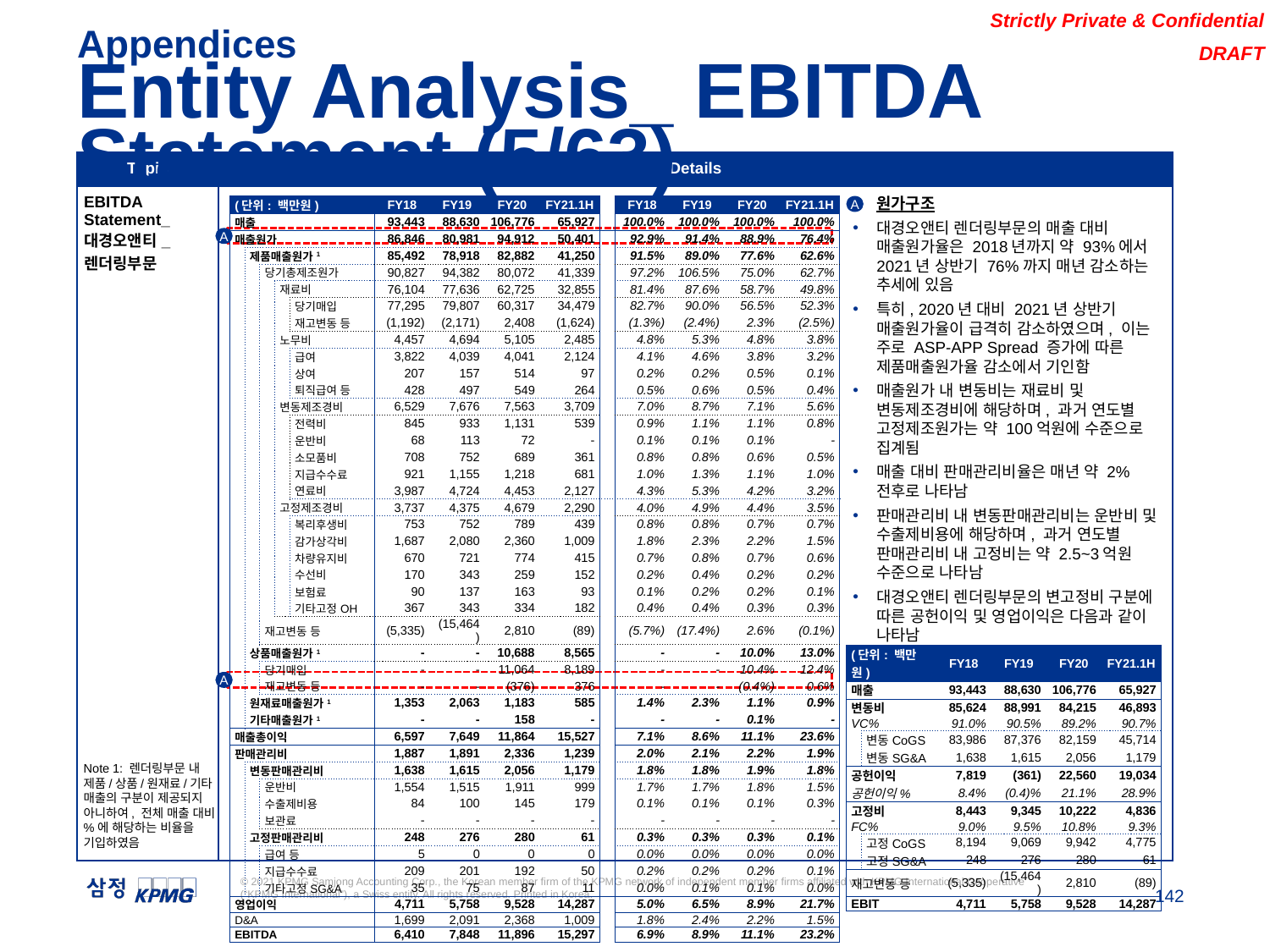

Appendices
Entity Analysis_ EBITDA Statement (5/63)
| Topic | Details |
| --- | --- |
| EBITDA Statement\_ 대경오앤티\_ 렌더링부문 |  |
원가구조
대경오앤티 렌더링부문의 매출 대비 매출원가율은 2018년까지 약 93%에서 2021년 상반기 76%까지 매년 감소하는 추세에 있음
특히, 2020년 대비 2021년 상반기 매출원가율이 급격히 감소하였으며, 이는 주로 ASP-APP Spread 증가에 따른 제품매출원가율 감소에서 기인함
매출원가 내 변동비는 재료비 및 변동제조경비에 해당하며, 과거 연도별 고정제조원가는 약 100억원에 수준으로 집계됨
매출 대비 판매관리비율은 매년 약 2% 전후로 나타남
판매관리비 내 변동판매관리비는 운반비 및 수출제비용에 해당하며, 과거 연도별 판매관리비 내 고정비는 약 2.5~3억원 수준으로 나타남
대경오앤티 렌더링부문의 변고정비 구분에 따른 공헌이익 및 영업이익은 다음과 같이 나타남

| (단위: 백만원) |  |  |  |  | FY18 | FY19 | FY20 | FY21.1H |  | FY18 | FY19 | FY20 | FY21.1H |
| --- | --- | --- | --- | --- | --- | --- | --- | --- | --- | --- | --- | --- | --- |
| 매출 |  |  |  |  | 93,443 | 88,630 | 106,776 | 65,927 |  | 100.0% | 100.0% | 100.0% | 100.0% |
| 매출원가 |  |  |  |  | 86,846 | 80,981 | 94,912 | 50,401 |  | 92.9% | 91.4% | 88.9% | 76.4% |
|  | 제품매출원가1 |  |  |  | 85,492 | 78,918 | 82,882 | 41,250 |  | 91.5% | 89.0% | 77.6% | 62.6% |
|  |  | 당기총제조원가 |  |  | 90,827 | 94,382 | 80,072 | 41,339 |  | 97.2% | 106.5% | 75.0% | 62.7% |
|  |  |  | 재료비 |  | 76,104 | 77,636 | 62,725 | 32,855 |  | 81.4% | 87.6% | 58.7% | 49.8% |
|  |  |  |  | 당기매입 | 77,295 | 79,807 | 60,317 | 34,479 |  | 82.7% | 90.0% | 56.5% | 52.3% |
|  |  |  |  | 재고변동 등 | (1,192) | (2,171) | 2,408 | (1,624) |  | (1.3%) | (2.4%) | 2.3% | (2.5%) |
|  |  |  | 노무비 |  | 4,457 | 4,694 | 5,105 | 2,485 |  | 4.8% | 5.3% | 4.8% | 3.8% |
|  |  |  |  | 급여 | 3,822 | 4,039 | 4,041 | 2,124 |  | 4.1% | 4.6% | 3.8% | 3.2% |
|  |  |  |  | 상여 | 207 | 157 | 514 | 97 |  | 0.2% | 0.2% | 0.5% | 0.1% |
|  |  |  |  | 퇴직급여 등 | 428 | 497 | 549 | 264 |  | 0.5% | 0.6% | 0.5% | 0.4% |
|  |  |  | 변동제조경비 |  | 6,529 | 7,676 | 7,563 | 3,709 |  | 7.0% | 8.7% | 7.1% | 5.6% |
|  |  |  |  | 전력비 | 845 | 933 | 1,131 | 539 |  | 0.9% | 1.1% | 1.1% | 0.8% |
|  |  |  |  | 운반비 | 68 | 113 | 72 | - |  | 0.1% | 0.1% | 0.1% | - |
|  |  |  |  | 소모품비 | 708 | 752 | 689 | 361 |  | 0.8% | 0.8% | 0.6% | 0.5% |
|  |  |  |  | 지급수수료 | 921 | 1,155 | 1,218 | 681 |  | 1.0% | 1.3% | 1.1% | 1.0% |
|  |  |  |  | 연료비 | 3,987 | 4,724 | 4,453 | 2,127 |  | 4.3% | 5.3% | 4.2% | 3.2% |
|  |  |  | 고정제조경비 |  | 3,737 | 4,375 | 4,679 | 2,290 |  | 4.0% | 4.9% | 4.4% | 3.5% |
|  |  |  |  | 복리후생비 | 753 | 752 | 789 | 439 |  | 0.8% | 0.8% | 0.7% | 0.7% |
|  |  |  |  | 감가상각비 | 1,687 | 2,080 | 2,360 | 1,009 |  | 1.8% | 2.3% | 2.2% | 1.5% |
|  |  |  |  | 차량유지비 | 670 | 721 | 774 | 415 |  | 0.7% | 0.8% | 0.7% | 0.6% |
|  |  |  |  | 수선비 | 170 | 343 | 259 | 152 |  | 0.2% | 0.4% | 0.2% | 0.2% |
|  |  |  |  | 보험료 | 90 | 137 | 163 | 93 |  | 0.1% | 0.2% | 0.2% | 0.1% |
|  |  |  |  | 기타고정OH | 367 | 343 | 334 | 182 |  | 0.4% | 0.4% | 0.3% | 0.3% |
|  |  | 재고변동 등 |  |  | (5,335) | (15,464) | 2,810 | (89) |  | (5.7%) | (17.4%) | 2.6% | (0.1%) |
|  | 상품매출원가1 |  |  |  | - | - | 10,688 | 8,565 |  | - | - | 10.0% | 13.0% |
|  |  | 당기매입 |  |  | - | - | 11,064 | 8,189 |  | - | - | 10.4% | 12.4% |
|  |  | 재고변동 등 |  |  | - | - | (376) | 376 |  | - | - | (0.4%) | 0.6% |
|  | 원재료매출원가1 |  |  |  | 1,353 | 2,063 | 1,183 | 585 |  | 1.4% | 2.3% | 1.1% | 0.9% |
|  | 기타매출원가1 |  |  |  | - | - | 158 | - |  | - | - | 0.1% | - |
| 매출총이익 |  |  |  |  | 6,597 | 7,649 | 11,864 | 15,527 |  | 7.1% | 8.6% | 11.1% | 23.6% |
| 판매관리비 |  |  |  |  | 1,887 | 1,891 | 2,336 | 1,239 |  | 2.0% | 2.1% | 2.2% | 1.9% |
|  | 변동판매관리비 |  |  |  | 1,638 | 1,615 | 2,056 | 1,179 |  | 1.8% | 1.8% | 1.9% | 1.8% |
|  |  | 운반비 |  |  | 1,554 | 1,515 | 1,911 | 999 |  | 1.7% | 1.7% | 1.8% | 1.5% |
|  |  | 수출제비용 |  |  | 84 | 100 | 145 | 179 |  | 0.1% | 0.1% | 0.1% | 0.3% |
|  |  | 보관료 |  |  | - | - | - | - |  | - | - | - | - |
|  | 고정판매관리비 |  |  |  | 248 | 276 | 280 | 61 |  | 0.3% | 0.3% | 0.3% | 0.1% |
|  |  | 급여 등 |  |  | 5 | 0 | 0 | 0 |  | 0.0% | 0.0% | 0.0% | 0.0% |
|  |  | 지급수수료 |  |  | 209 | 201 | 192 | 50 |  | 0.2% | 0.2% | 0.2% | 0.1% |
|  |  | 기타고정SG&A |  |  | 35 | 75 | 87 | 11 |  | 0.0% | 0.1% | 0.1% | 0.0% |
| 영업이익 |  |  |  |  | 4,711 | 5,758 | 9,528 | 14,287 |  | 5.0% | 6.5% | 8.9% | 21.7% |
| D&A |  |  |  |  | 1,699 | 2,091 | 2,368 | 1,009 |  | 1.8% | 2.4% | 2.2% | 1.5% |
| EBITDA |  |  |  |  | 6,410 | 7,848 | 11,896 | 15,297 |  | 6.9% | 8.9% | 11.1% | 23.2% |
A
A

| (단위: 백만원) |  | FY18 | FY19 | FY20 | FY21.1H |
| --- | --- | --- | --- | --- | --- |
| 매출 |  | 93,443 | 88,630 | 106,776 | 65,927 |
| 변동비 |  | 85,624 | 88,991 | 84,215 | 46,893 |
| VC% |  | 91.0% | 90.5% | 89.2% | 90.7% |
|  | 변동CoGS | 83,986 | 87,376 | 82,159 | 45,714 |
|  | 변동SG&A | 1,638 | 1,615 | 2,056 | 1,179 |
| 공헌이익 |  | 7,819 | (361) | 22,560 | 19,034 |
| 공헌이익% |  | 8.4% | (0.4)% | 21.1% | 28.9% |
| 고정비 |  | 8,443 | 9,345 | 10,222 | 4,836 |
| FC% |  | 9.0% | 9.5% | 10.8% | 9.3% |
|  | 고정CoGS | 8,194 | 9,069 | 9,942 | 4,775 |
|  | 고정SG&A | 248 | 276 | 280 | 61 |
| 재고변동 등 |  | (5,335) | (15,464) | 2,810 | (89) |
| EBIT |  | 4,711 | 5,758 | 9,528 | 14,287 |
A

Note 1: 렌더링부문 내 제품/상품/원재료/기타 매출의 구분이 제공되지 아니하여, 전체 매출 대비 %에 해당하는 비율을 기입하였음